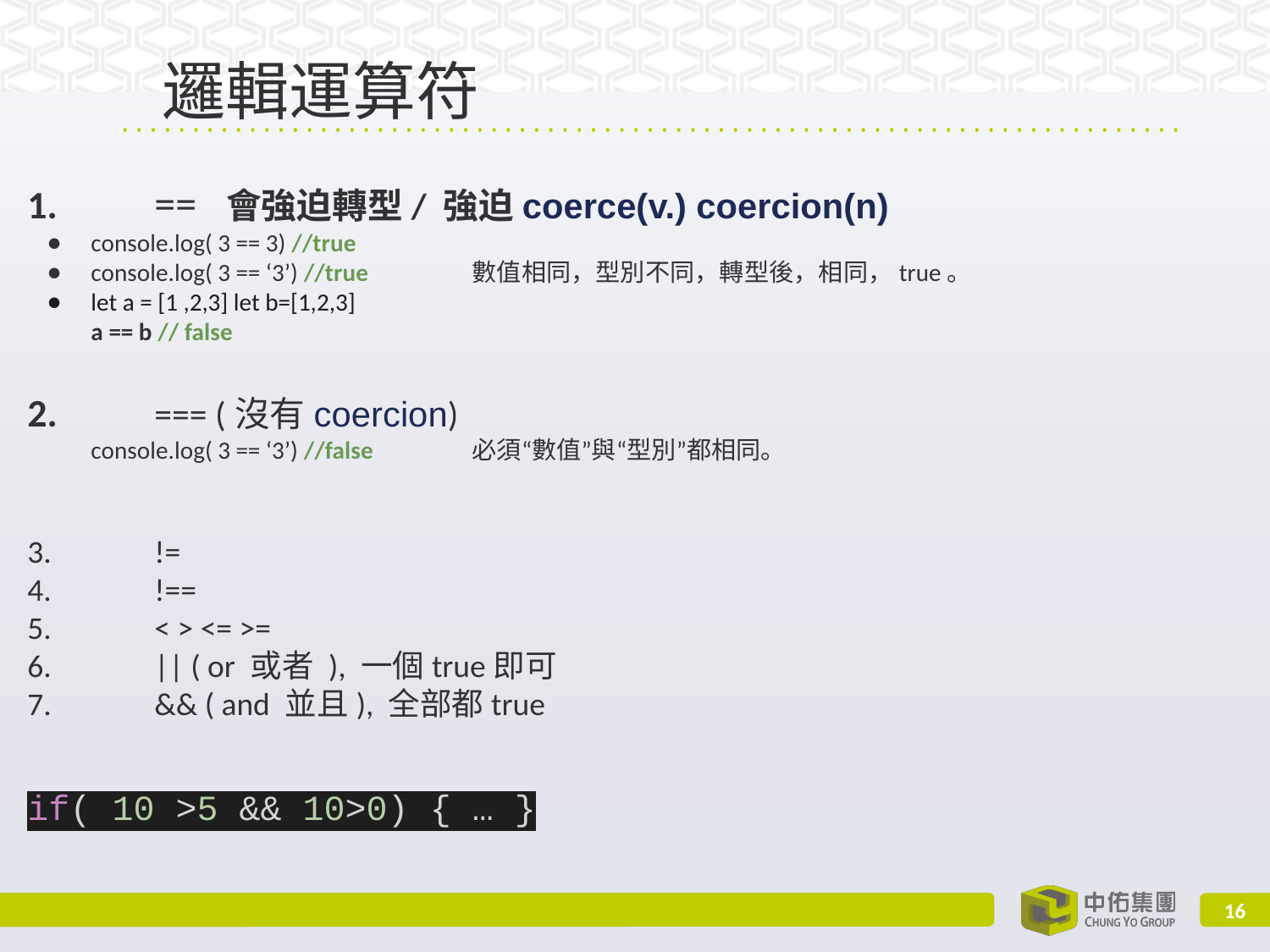

邏輯運算符

#

1.	==  會強迫轉型/ 強迫coerce(v.) coercion(n)
console.log( 3 == 3) //true
console.log( 3 == ‘3’) //true	數值相同，型別不同，轉型後，相同，true。
let a = [1 ,2,3] let b=[1,2,3]
a == b // false

2.	=== (沒有coercion)
console.log( 3 == ‘3’) //false	必須“數值”與“型別”都相同。

3.	!=
4.	!==
5.	< > <= >=
6.	|| ( or 或者 ), 一個true即可
7.	&& ( and 並且), 全部都true

if( 10 >5 && 10>0) { … }

16